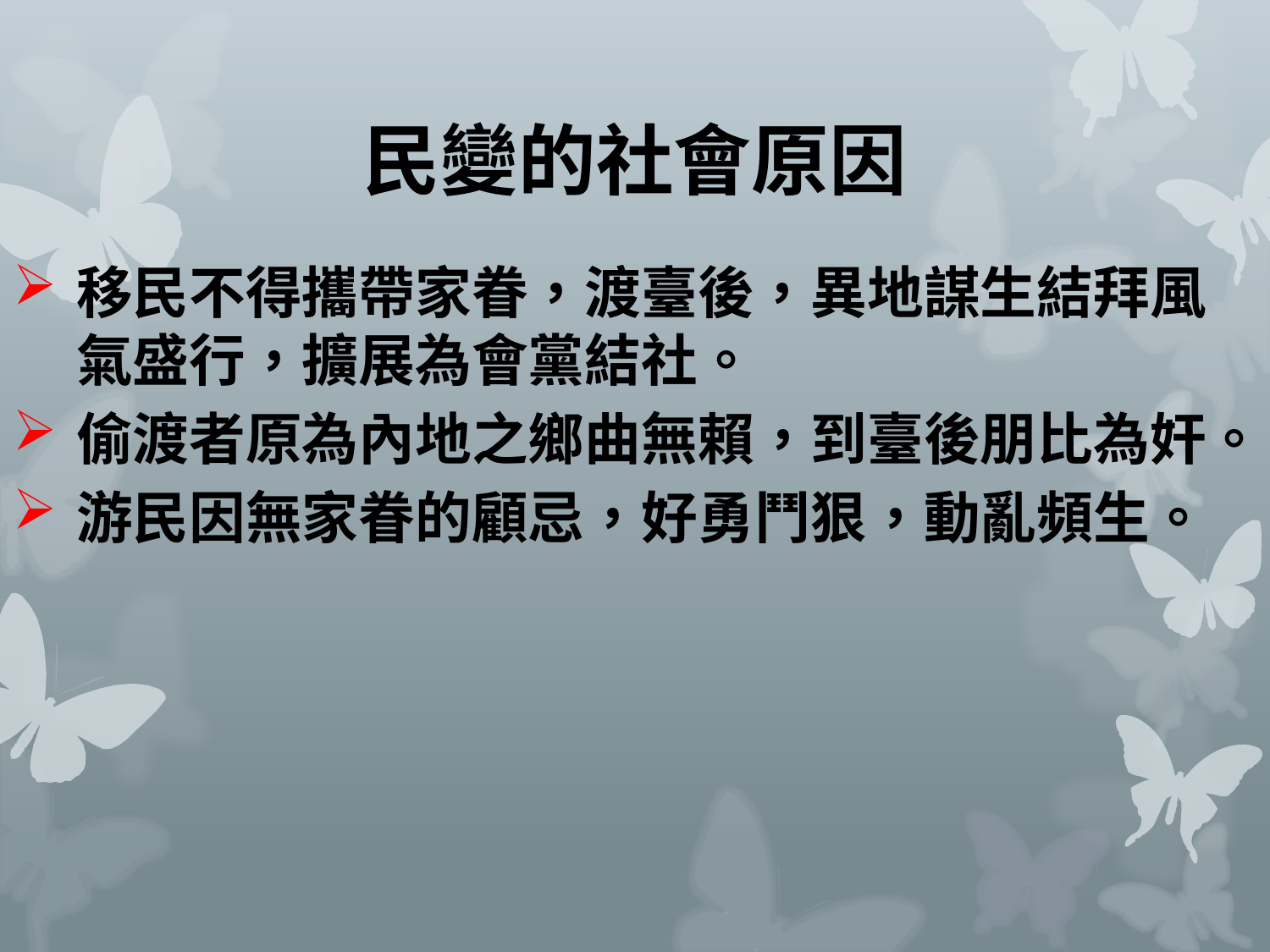

# 民變的社會原因
移民不得攜帶家眷，渡臺後，異地謀生結拜風氣盛行，擴展為會黨結社。
偷渡者原為內地之鄉曲無賴，到臺後朋比為奸。
游民因無家眷的顧忌，好勇鬥狠，動亂頻生。